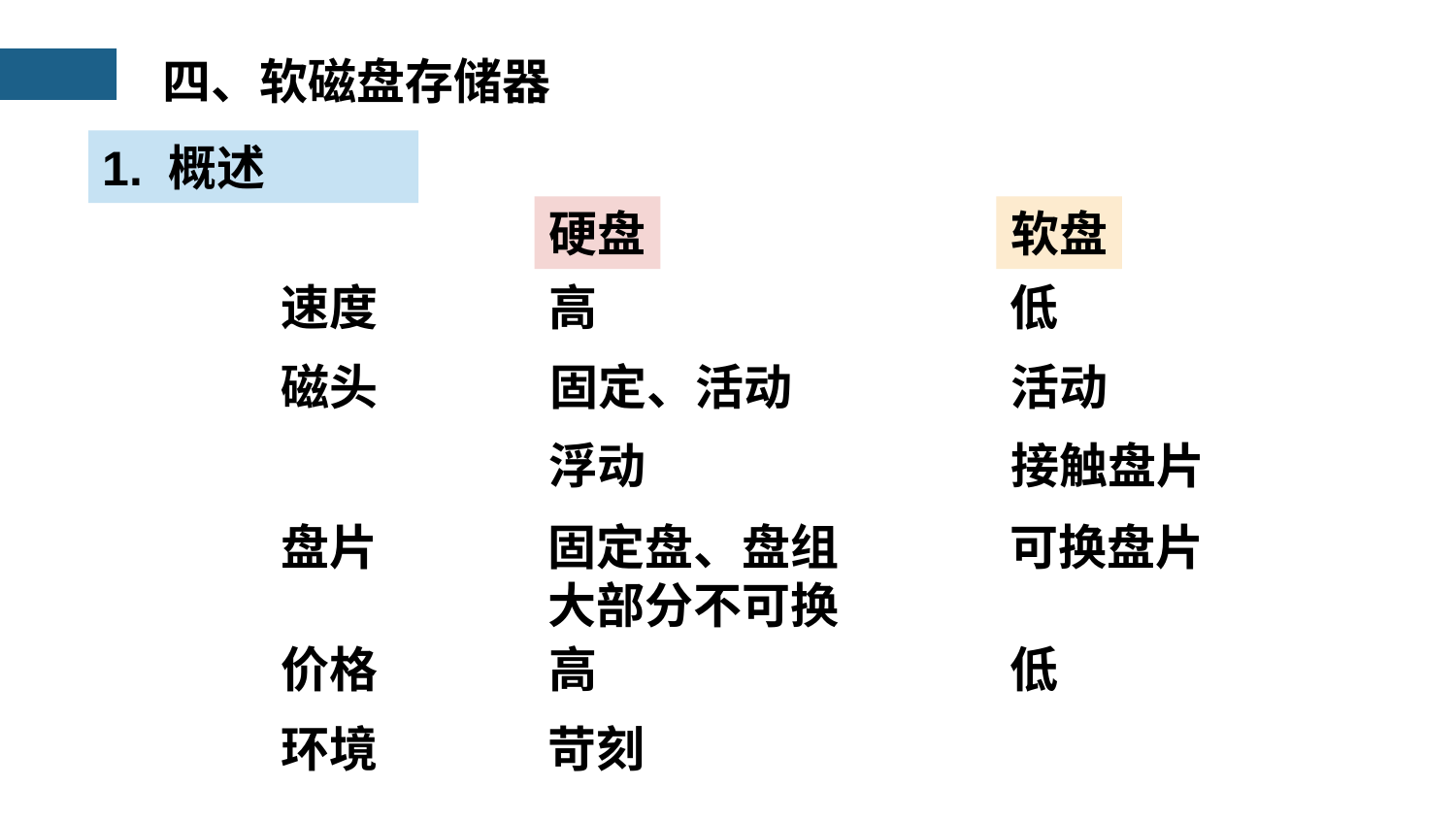

四、软磁盘存储器
1. 概述
硬盘
软盘
高
低
速度
固定、活动
活动
磁头
浮动
接触盘片
盘片
固定盘、盘组
大部分不可换
可换盘片
高
低
价格
环境
苛刻